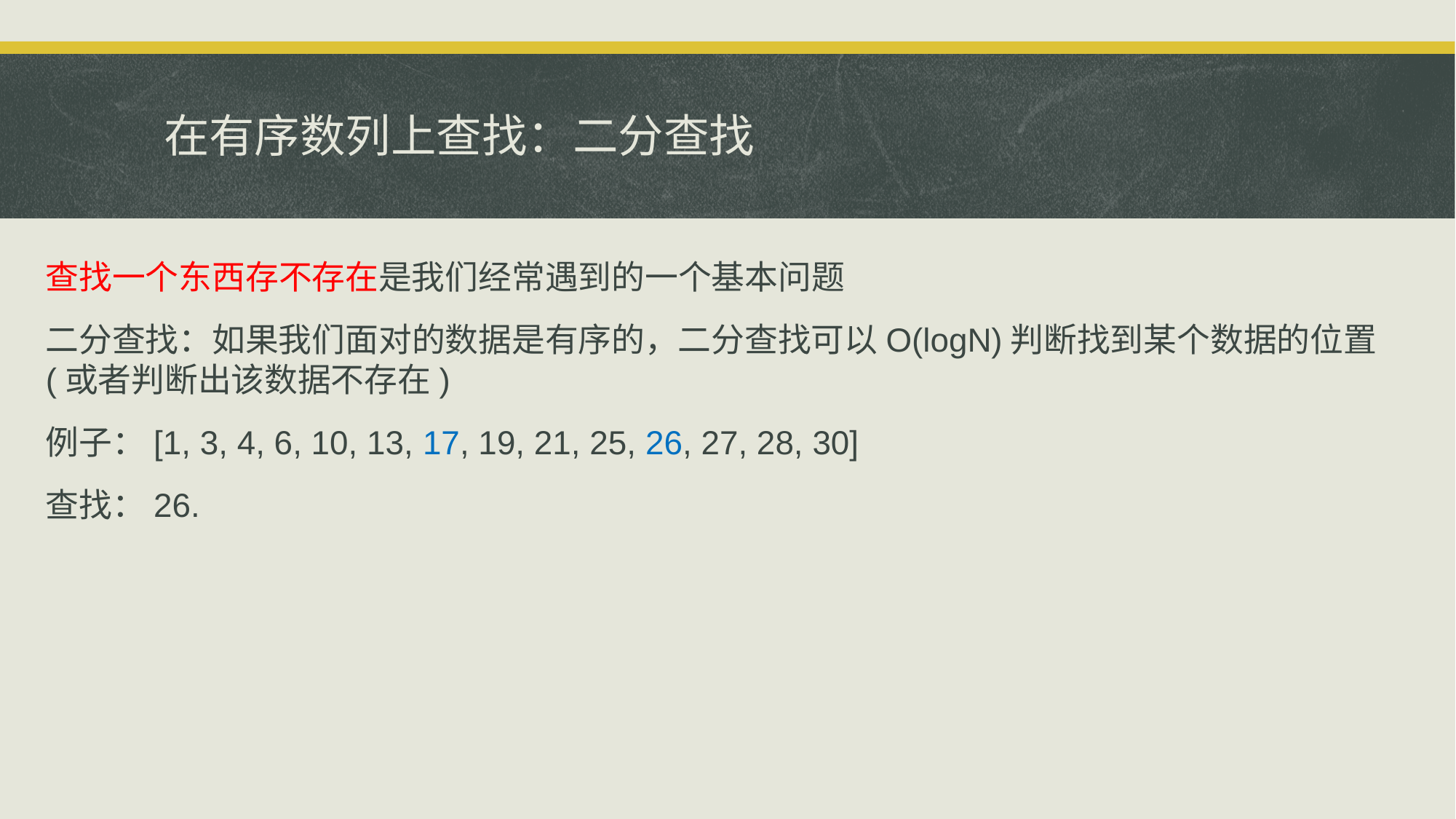

# 在有序数列上查找：二分查找
查找一个东西存不存在是我们经常遇到的一个基本问题
二分查找：如果我们面对的数据是有序的，二分查找可以O(logN)判断找到某个数据的位置(或者判断出该数据不存在)
例子：[1, 3, 4, 6, 10, 13, 17, 19, 21, 25, 26, 27, 28, 30]
查找：26.